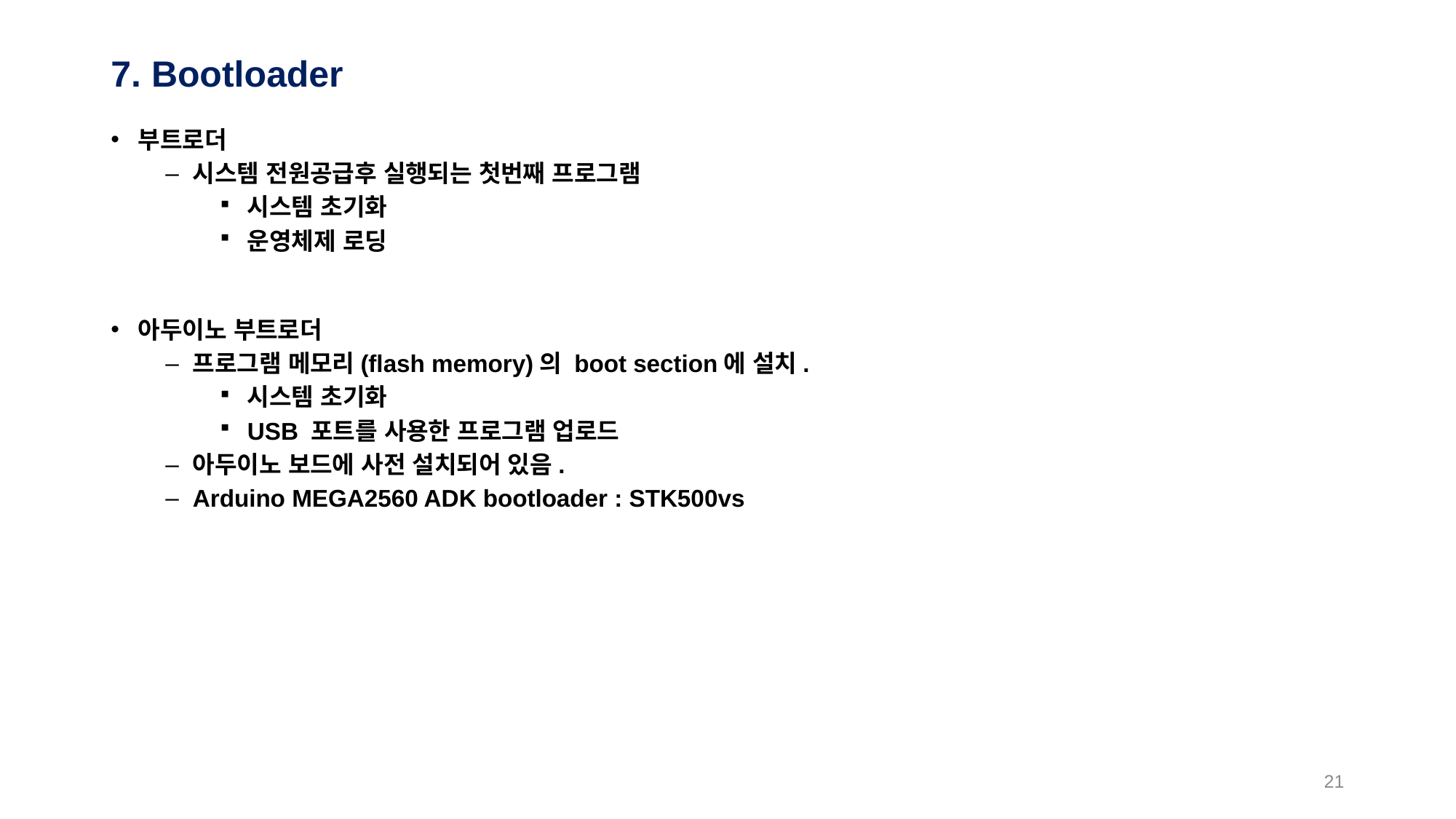

# 7. Bootloader
부트로더
시스템 전원공급후 실행되는 첫번째 프로그램
시스템 초기화
운영체제 로딩

아두이노 부트로더
프로그램 메모리(flash memory)의 boot section에 설치.
시스템 초기화
USB 포트를 사용한 프로그램 업로드
아두이노 보드에 사전 설치되어 있음.
Arduino MEGA2560 ADK bootloader : STK500vs

21